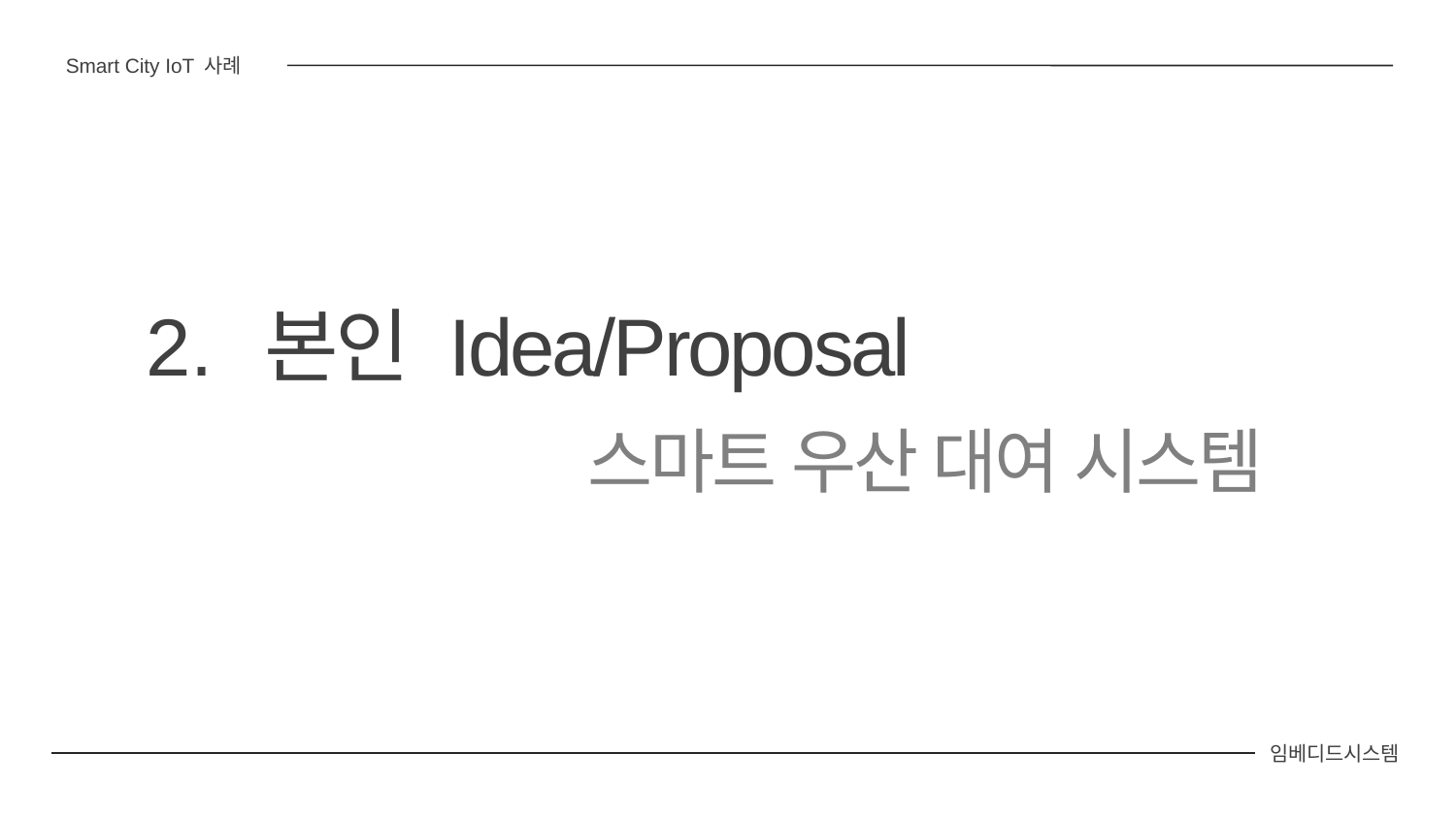

Smart City IoT 사례

본인 Idea/Proposal

                         스마트 우산 대여 시스템
임베디드시스템